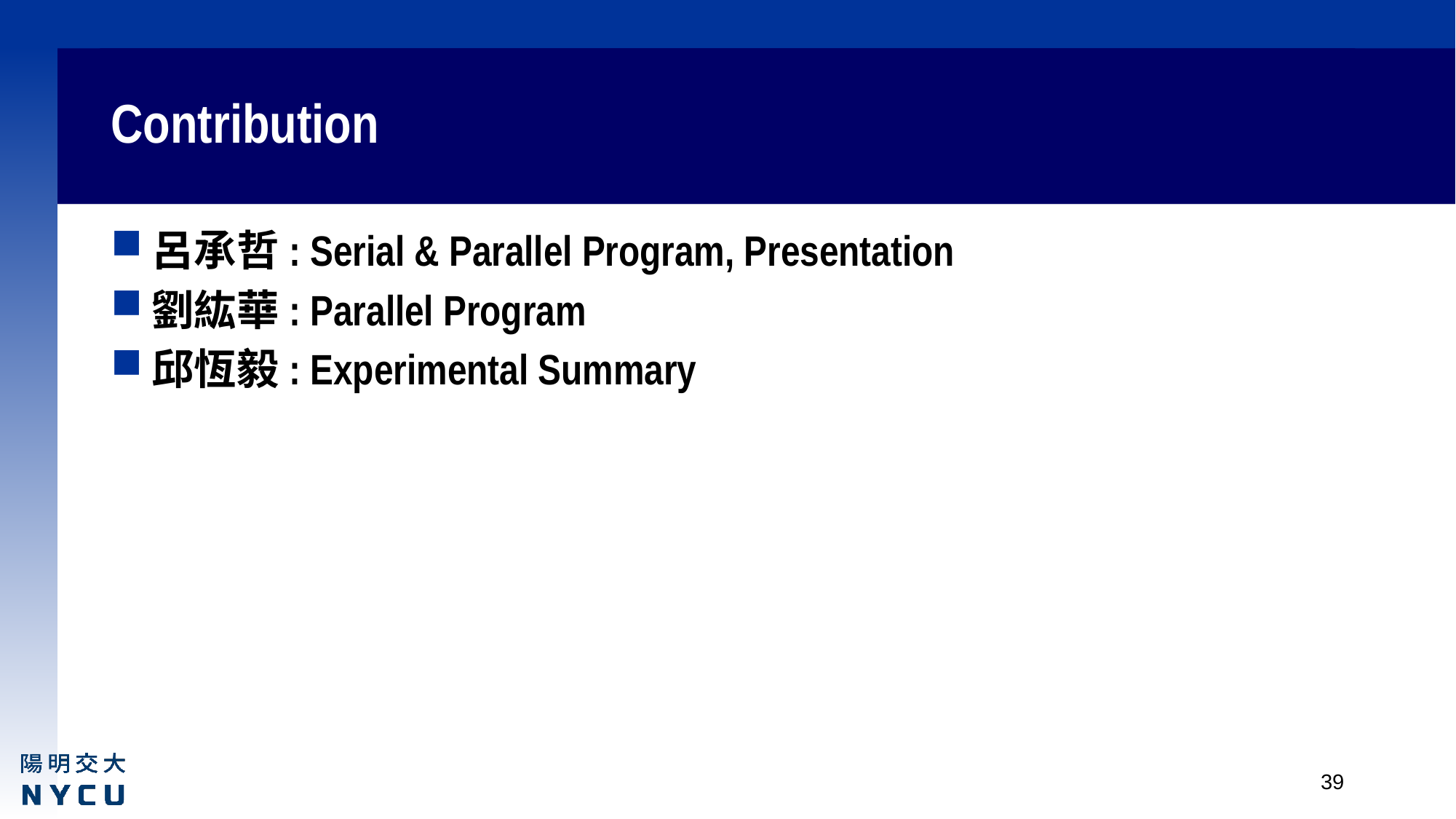

# Contribution
呂承哲: Serial & Parallel Program, Presentation
劉紘華: Parallel Program
邱恆毅: Experimental Summary
39